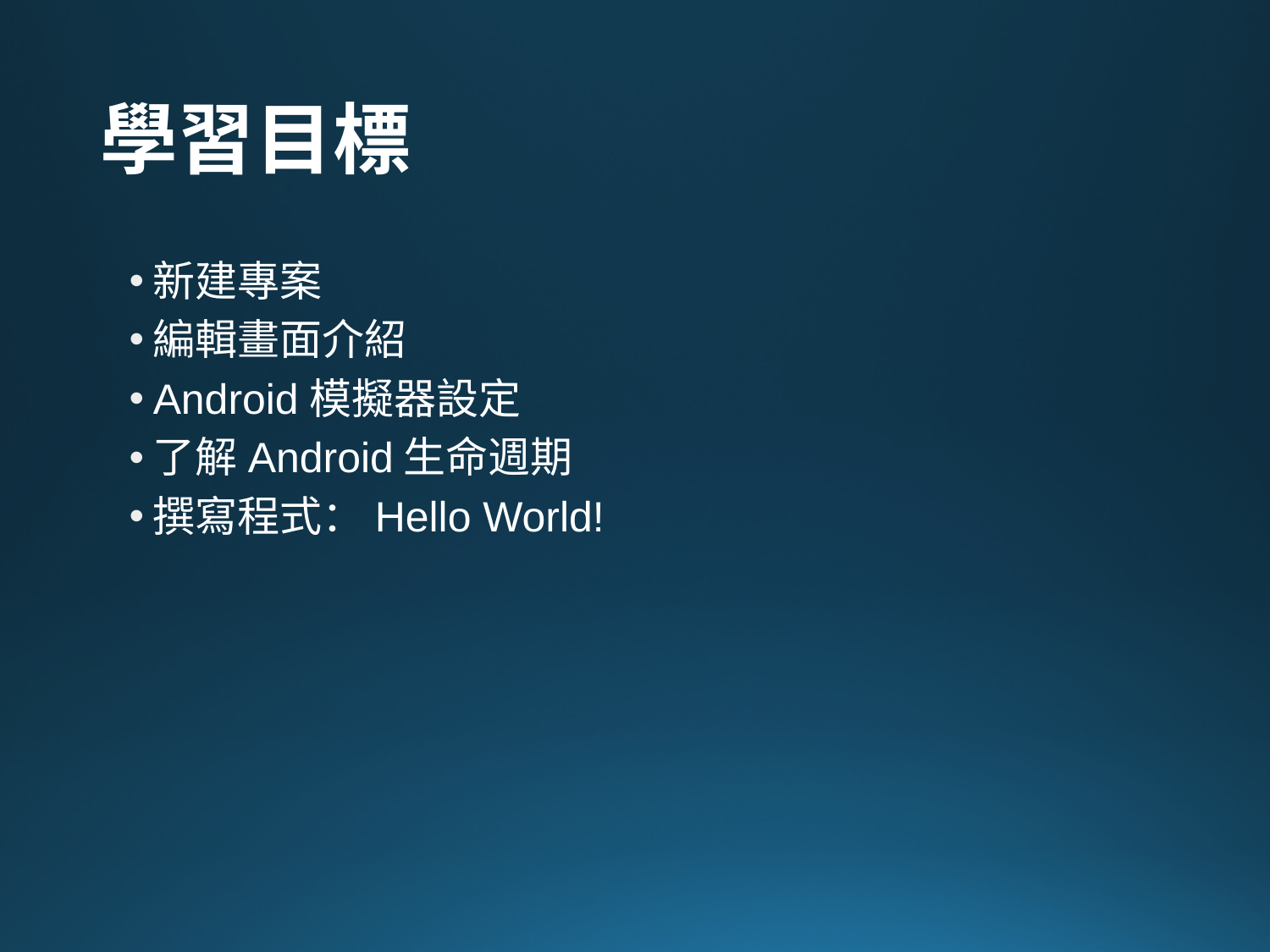

# 學習目標
新建專案
編輯畫面介紹
Android模擬器設定
了解Android生命週期
撰寫程式：Hello World!